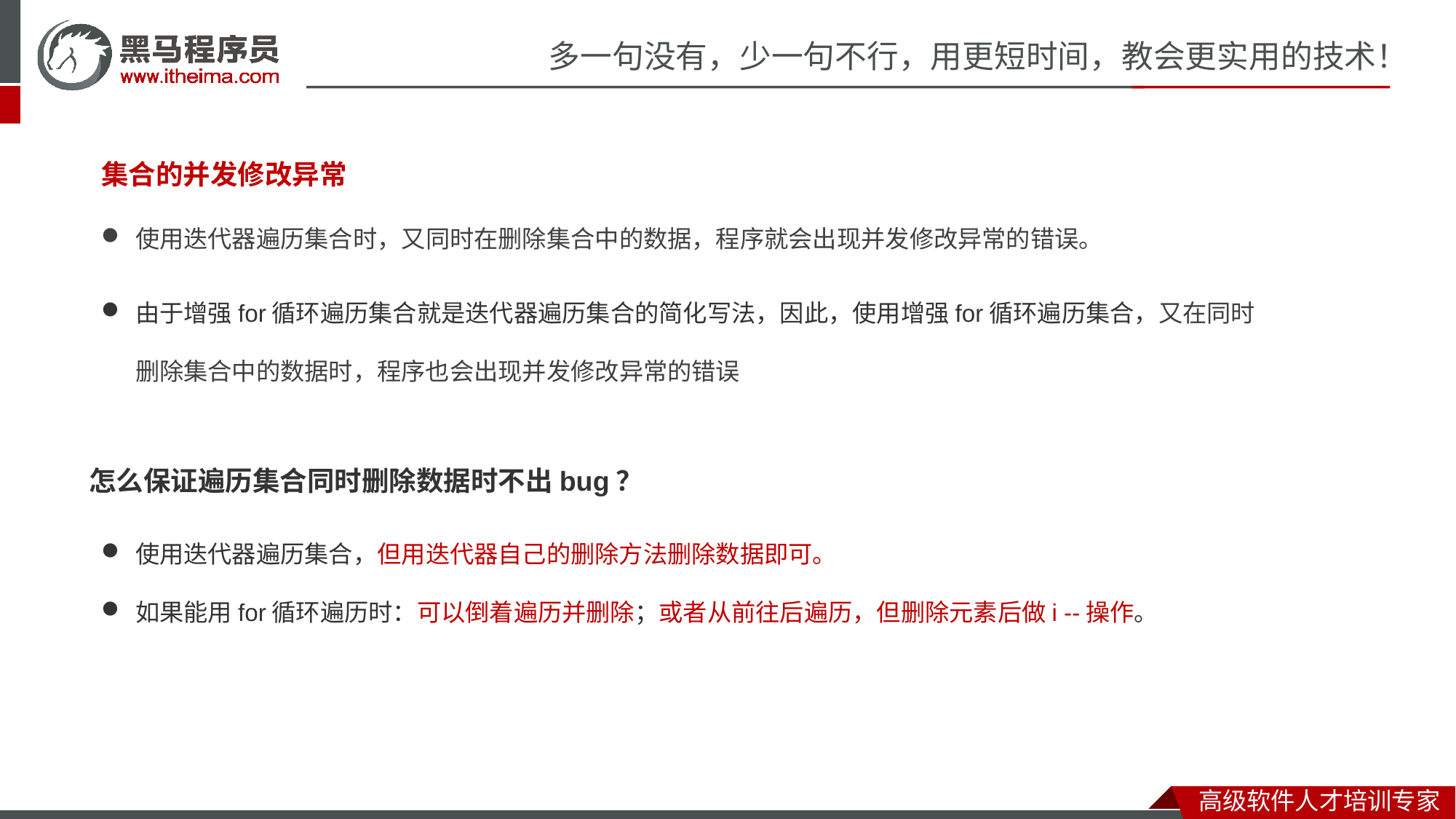

集合的并发修改异常
使用迭代器遍历集合时，又同时在删除集合中的数据，程序就会出现并发修改异常的错误。

由于增强for循环遍历集合就是迭代器遍历集合的简化写法，因此，使用增强for循环遍历集合，又在同时删除集合中的数据时，程序也会出现并发修改异常的错误

怎么保证遍历集合同时删除数据时不出bug？
使用迭代器遍历集合，但用迭代器自己的删除方法删除数据即可。
如果能用for循环遍历时：可以倒着遍历并删除；或者从前往后遍历，但删除元素后做i --操作。